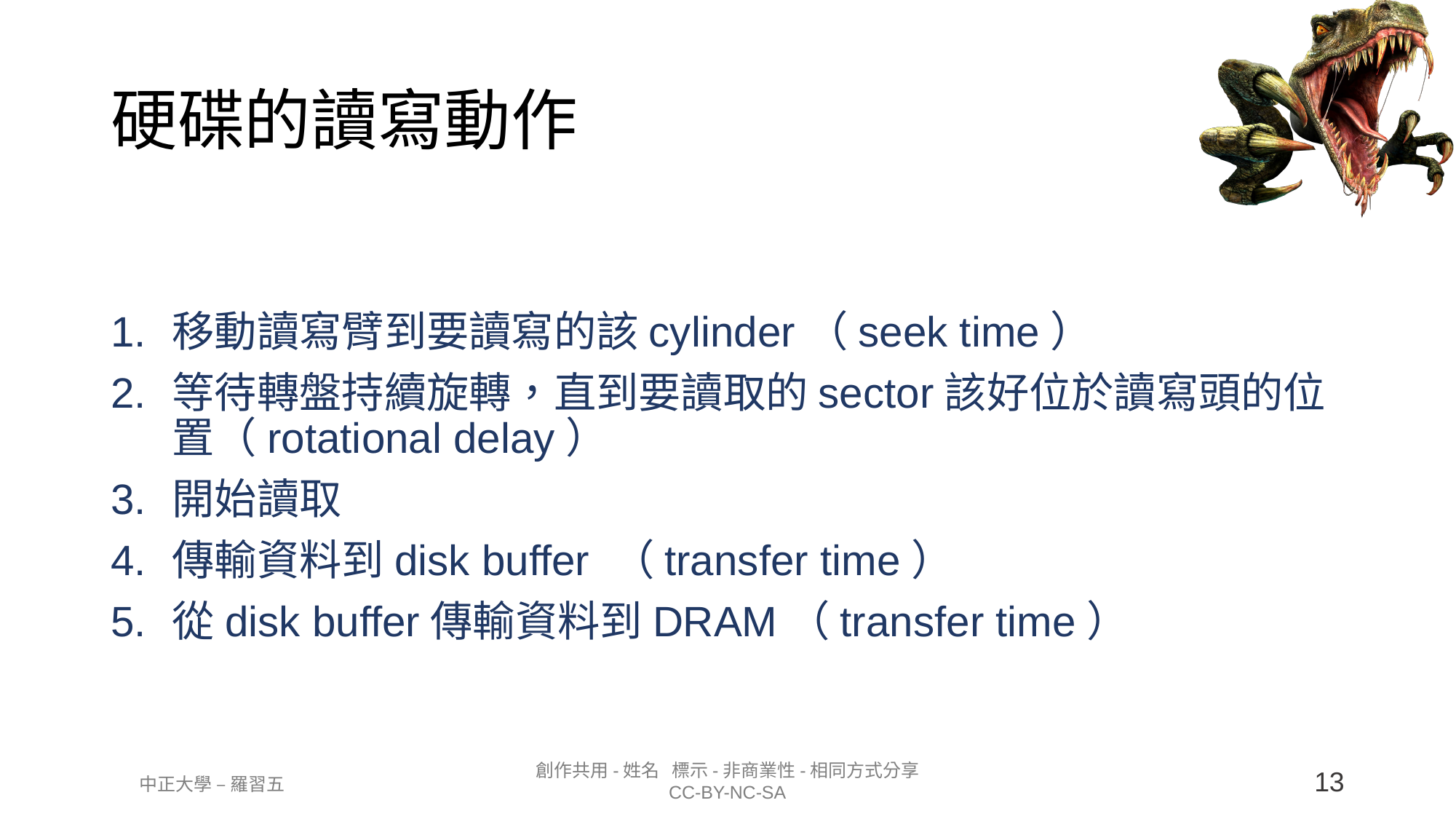

# 硬碟的讀寫動作
移動讀寫臂到要讀寫的該cylinder（seek time）
等待轉盤持續旋轉，直到要讀取的sector該好位於讀寫頭的位置（rotational delay）
開始讀取
傳輸資料到disk buffer （transfer time）
從disk buffer傳輸資料到DRAM（transfer time）